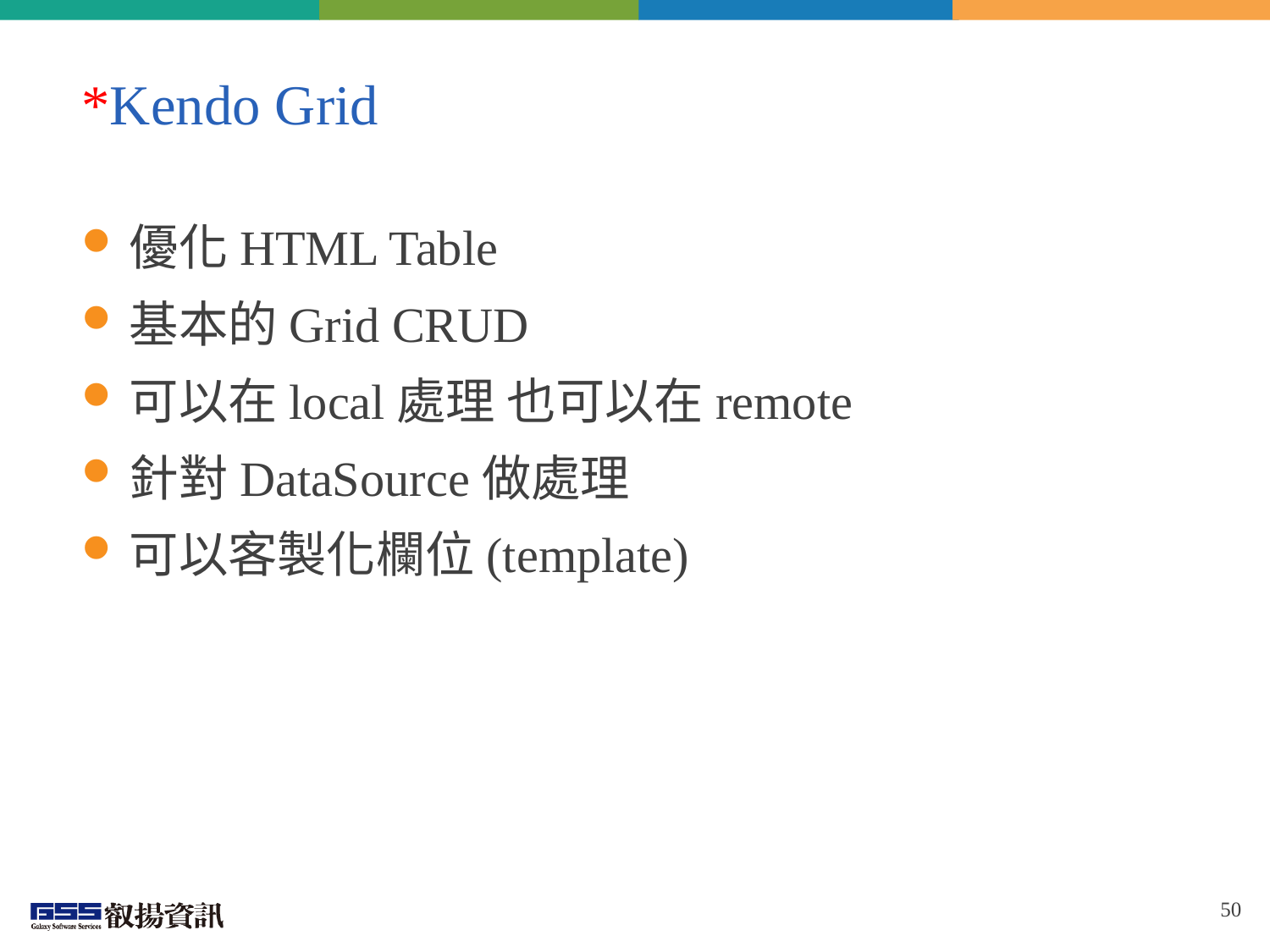

# *Kendo Grid
優化HTML Table
基本的Grid CRUD
可以在local處理 也可以在remote
針對DataSource做處理
可以客製化欄位(template)